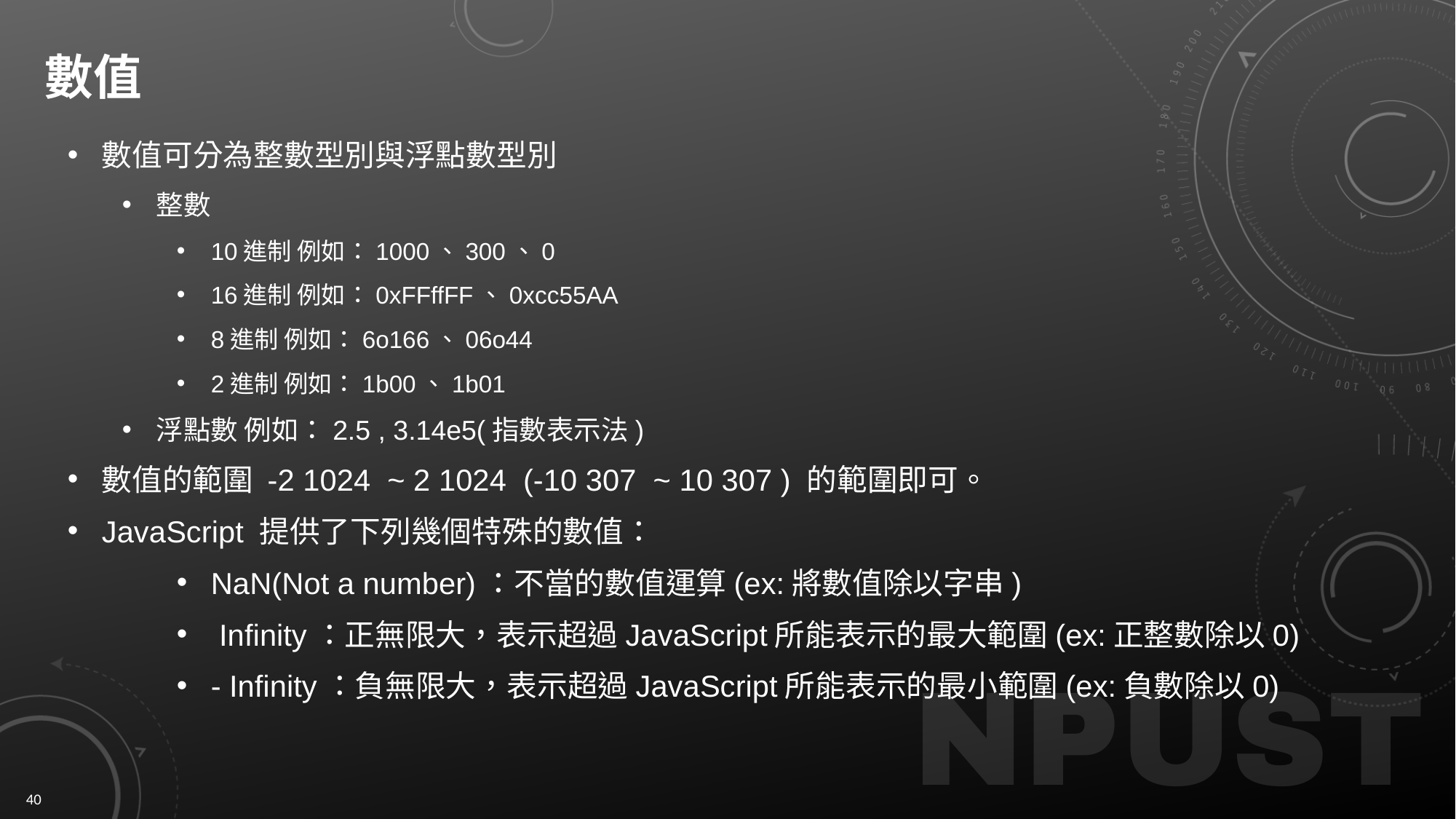

# 數值
數值可分為整數型別與浮點數型別
整數
10進制 例如：1000、300、0
16進制 例如：0xFFffFF、0xcc55AA
8進制 例如：6o166、06o44
2進制 例如：1b00、1b01
浮點數 例如：2.5 , 3.14e5(指數表示法)
數值的範圍 -2 1024  ~ 2 1024  (-10 307  ~ 10 307 ) 的範圍即可。
JavaScript 提供了下列幾個特殊的數值：
NaN(Not a number)：不當的數值運算(ex:將數值除以字串)
 Inﬁnity：正無限大，表示超過JavaScript所能表示的最大範圍(ex:正整數除以0)
- Inﬁnity：負無限大，表示超過JavaScript所能表示的最小範圍(ex:負數除以0)